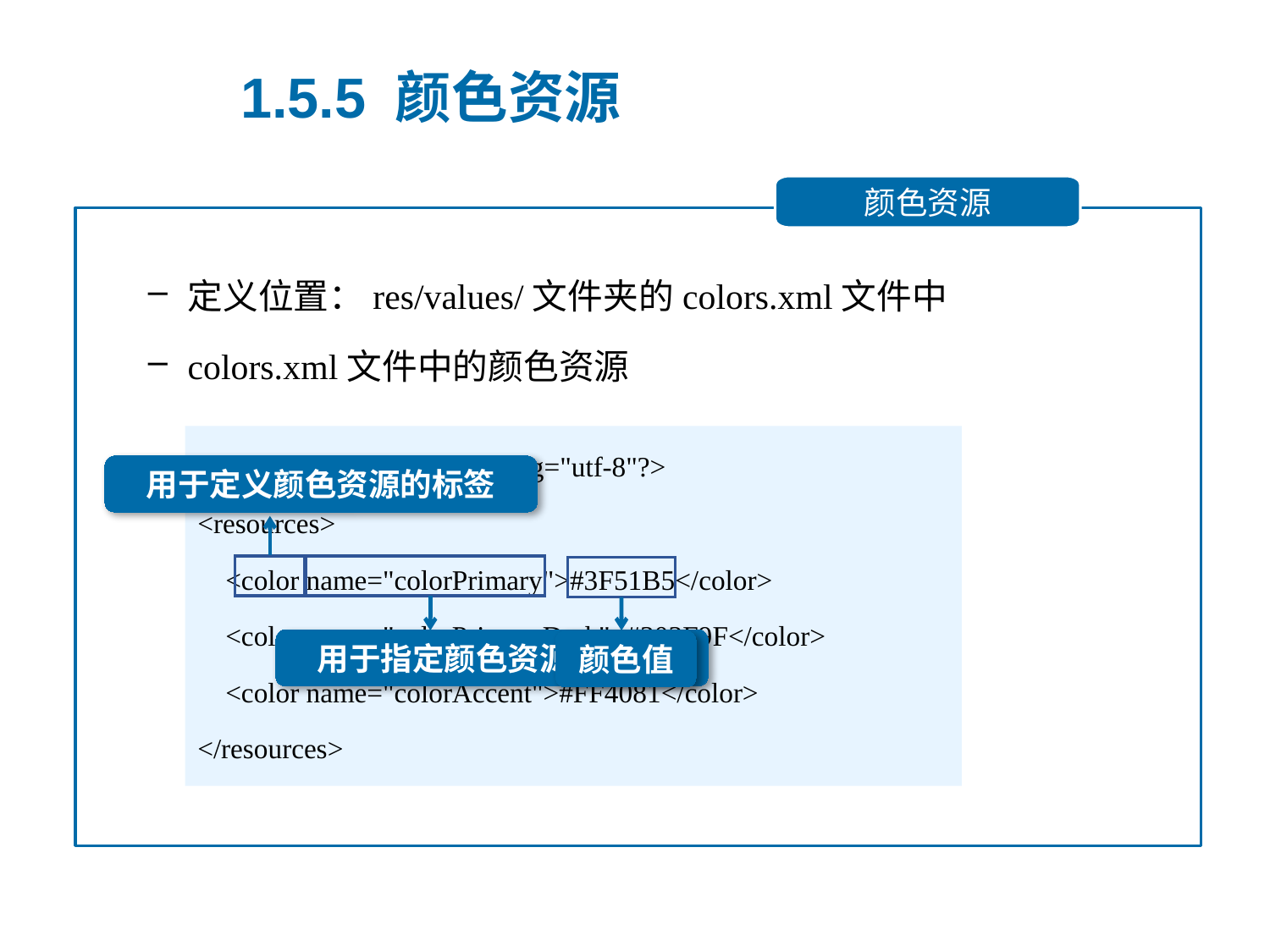

1.5.5 颜色资源
颜色资源

定义位置：res/values/文件夹的colors.xml文件中
colors.xml文件中的颜色资源

<?xml version="1.0" encoding="utf-8"?>
<resources>
    <color name="colorPrimary">#3F51B5</color>
    <color name="colorPrimaryDark">#303F9F</color>
    <color name="colorAccent">#FF4081</color>
</resources>
用于定义颜色资源的标签

用于指定颜色资源的名称
颜色值